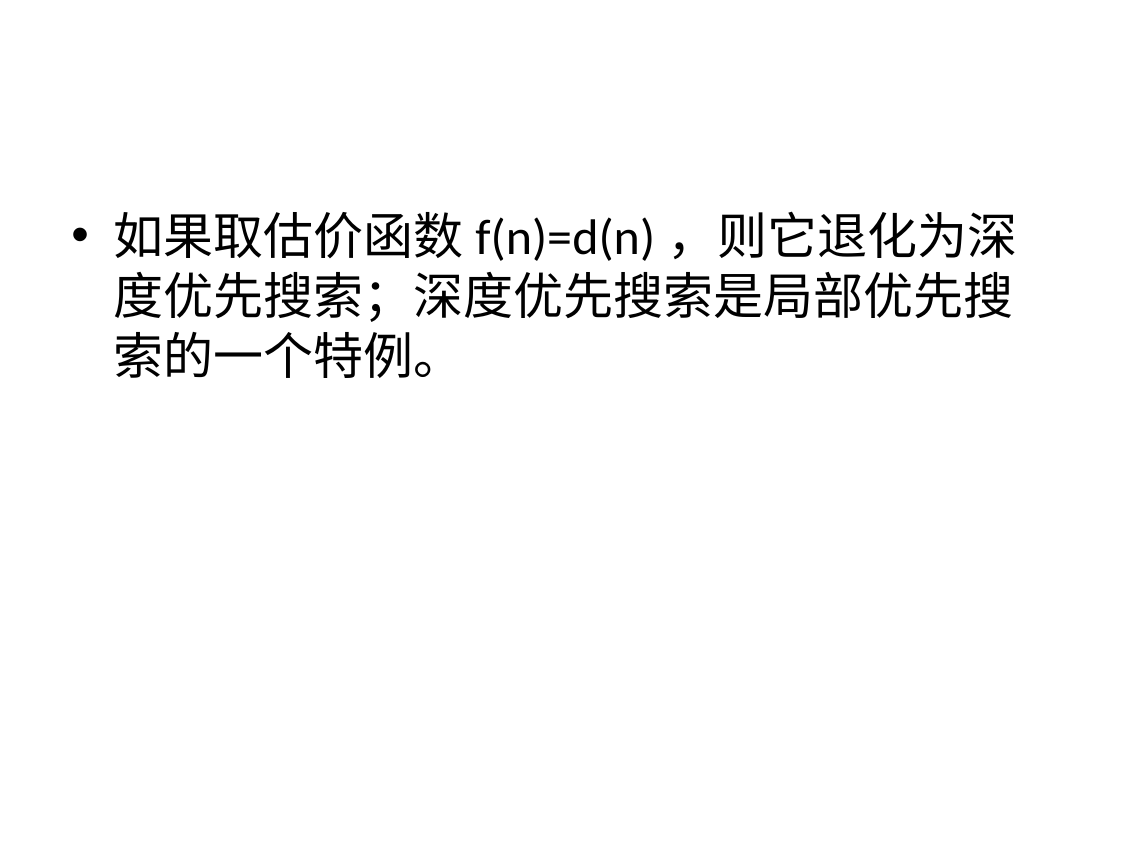

#
如果取估价函数f(n)=d(n)，则它退化为深度优先搜索；深度优先搜索是局部优先搜索的一个特例。